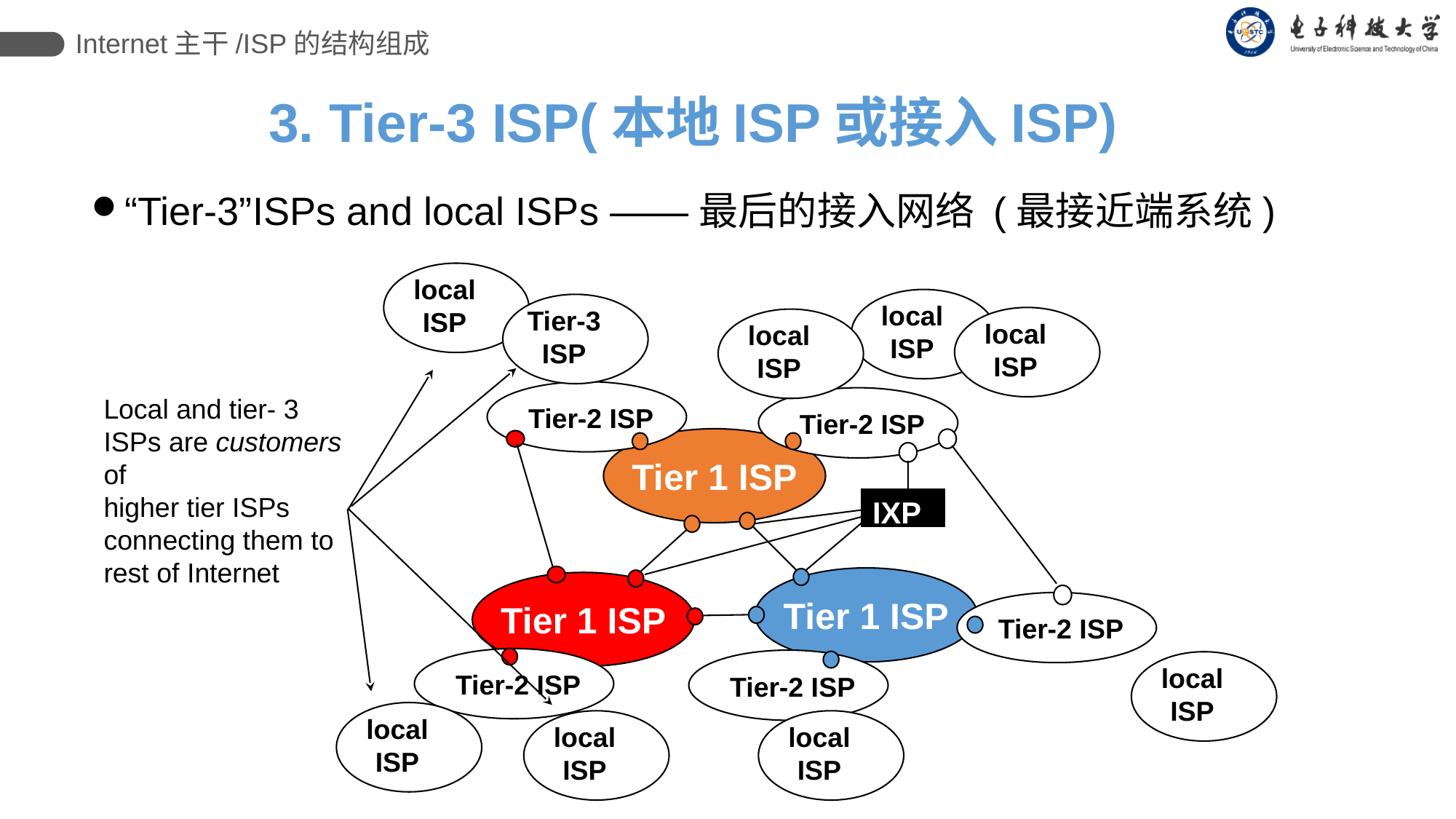

Internet主干/ISP的结构组成

3. Tier-3 ISP(本地ISP或接入ISP)
“Tier-3”ISPs and local ISPs ——最后的接入网络 (最接近端系统)

local
ISP

local
ISP

Tier-3
ISP

local
ISP

local
ISP

local
ISP

local
ISP

local
ISP

local
ISP

Local and tier- 3 ISPs are customers of
higher tier ISPs
connecting them to rest of Internet

Tier-2 ISP

Tier-2 ISP

Tier-2 ISP

Tier-2 ISP

Tier-2 ISP
Tier 1 ISP

IXP

Tier 1 ISP

Tier 1 ISP